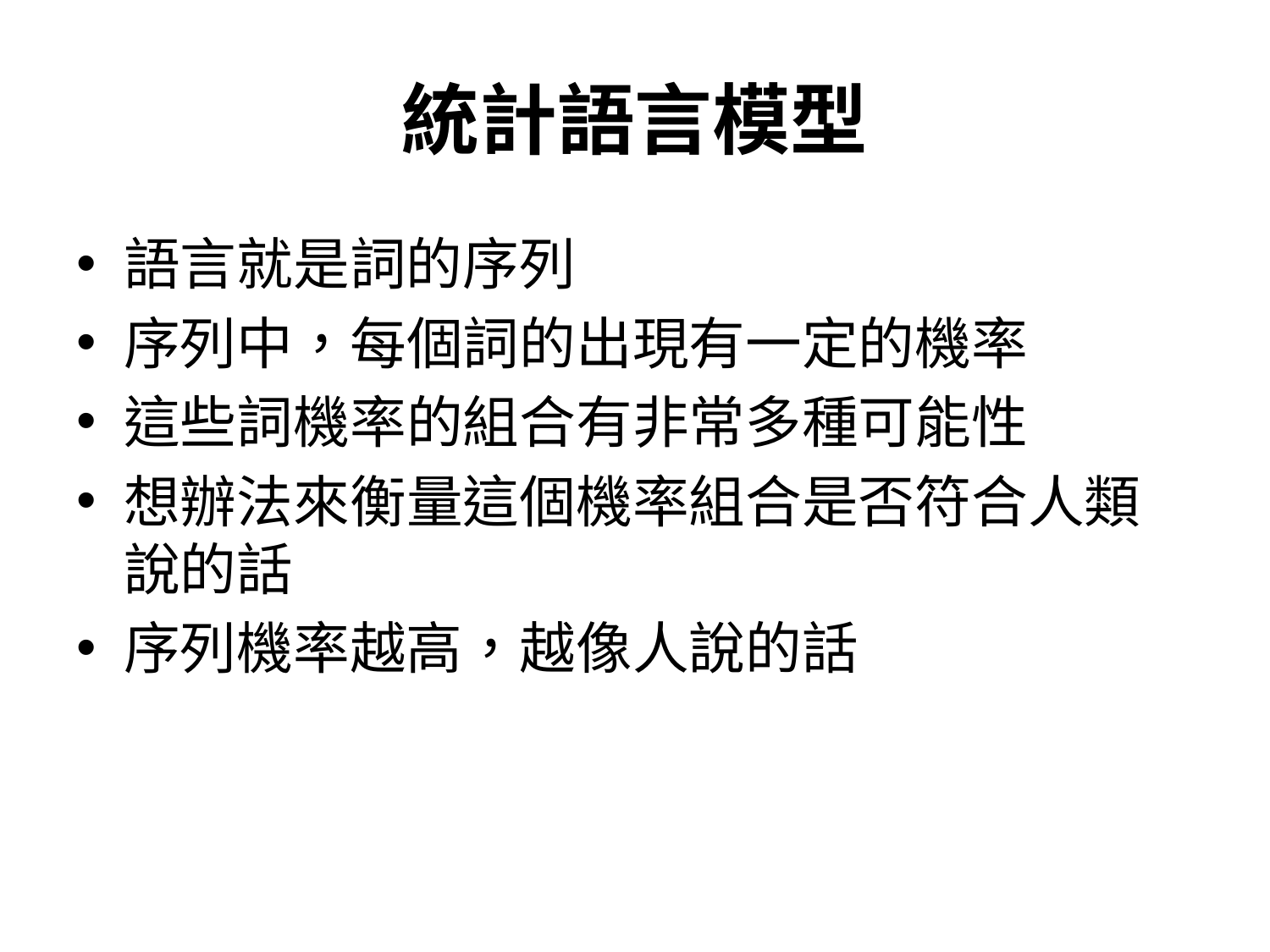

# 統計語言模型
語言就是詞的序列
序列中，每個詞的出現有一定的機率
這些詞機率的組合有非常多種可能性
想辦法來衡量這個機率組合是否符合人類說的話
序列機率越高，越像人說的話